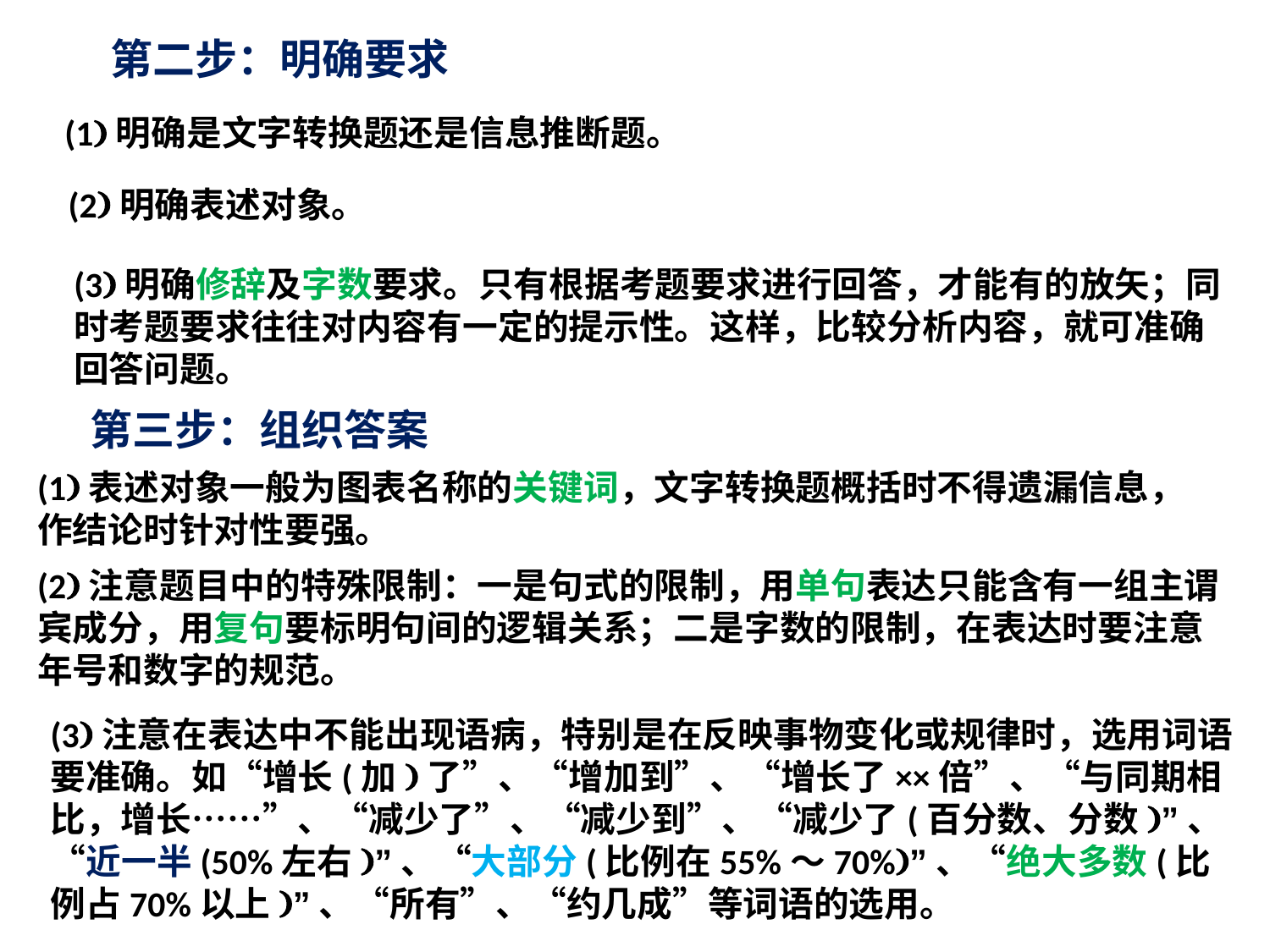

第二步：明确要求
(1)明确是文字转换题还是信息推断题。
(2)明确表述对象。
(3)明确修辞及字数要求。只有根据考题要求进行回答，才能有的放矢；同时考题要求往往对内容有一定的提示性。这样，比较分析内容，就可准确回答问题。
第三步：组织答案
(1)表述对象一般为图表名称的关键词，文字转换题概括时不得遗漏信息，作结论时针对性要强。
(2)注意题目中的特殊限制：一是句式的限制，用单句表达只能含有一组主谓宾成分，用复句要标明句间的逻辑关系；二是字数的限制，在表达时要注意年号和数字的规范。
(3)注意在表达中不能出现语病，特别是在反映事物变化或规律时，选用词语要准确。如“增长(加)了”、“增加到”、“增长了××倍”、“与同期相比，增长……”、“减少了”、“减少到”、“减少了(百分数、分数)”、“近一半(50%左右)”、“大部分(比例在55%～70%)”、“绝大多数(比例占70%以上)”、“所有”、“约几成”等词语的选用。